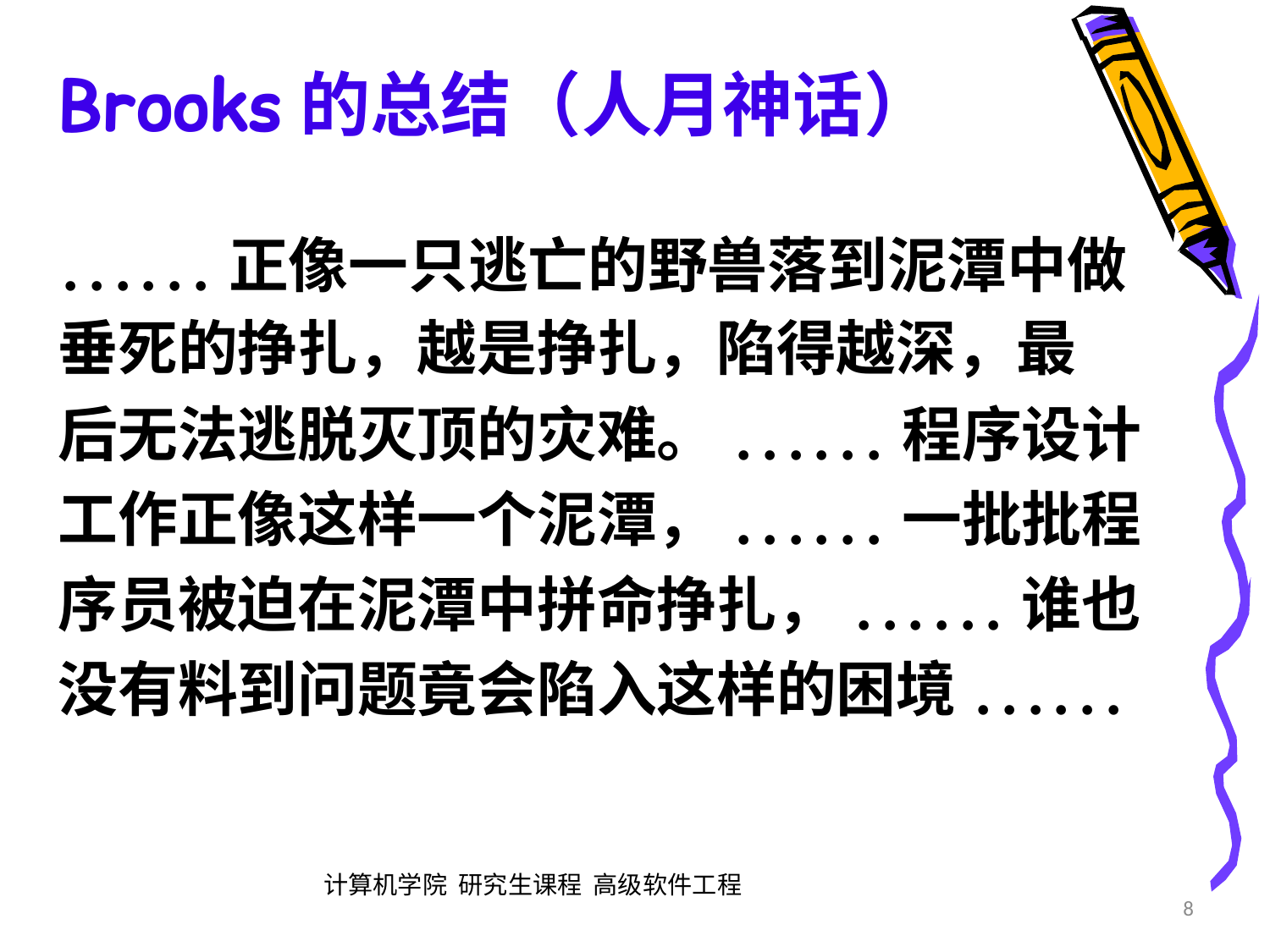

Brooks的总结（人月神话）

......正像一只逃亡的野兽落到泥潭中做
垂死的挣扎，越是挣扎，陷得越深，最
后无法逃脱灭顶的灾难。......程序设计
工作正像这样一个泥潭，......一批批程
序员被迫在泥潭中拼命挣扎，......谁也
没有料到问题竟会陷入这样的困境......

计算机学院  研究生课程  高级软件工程
8